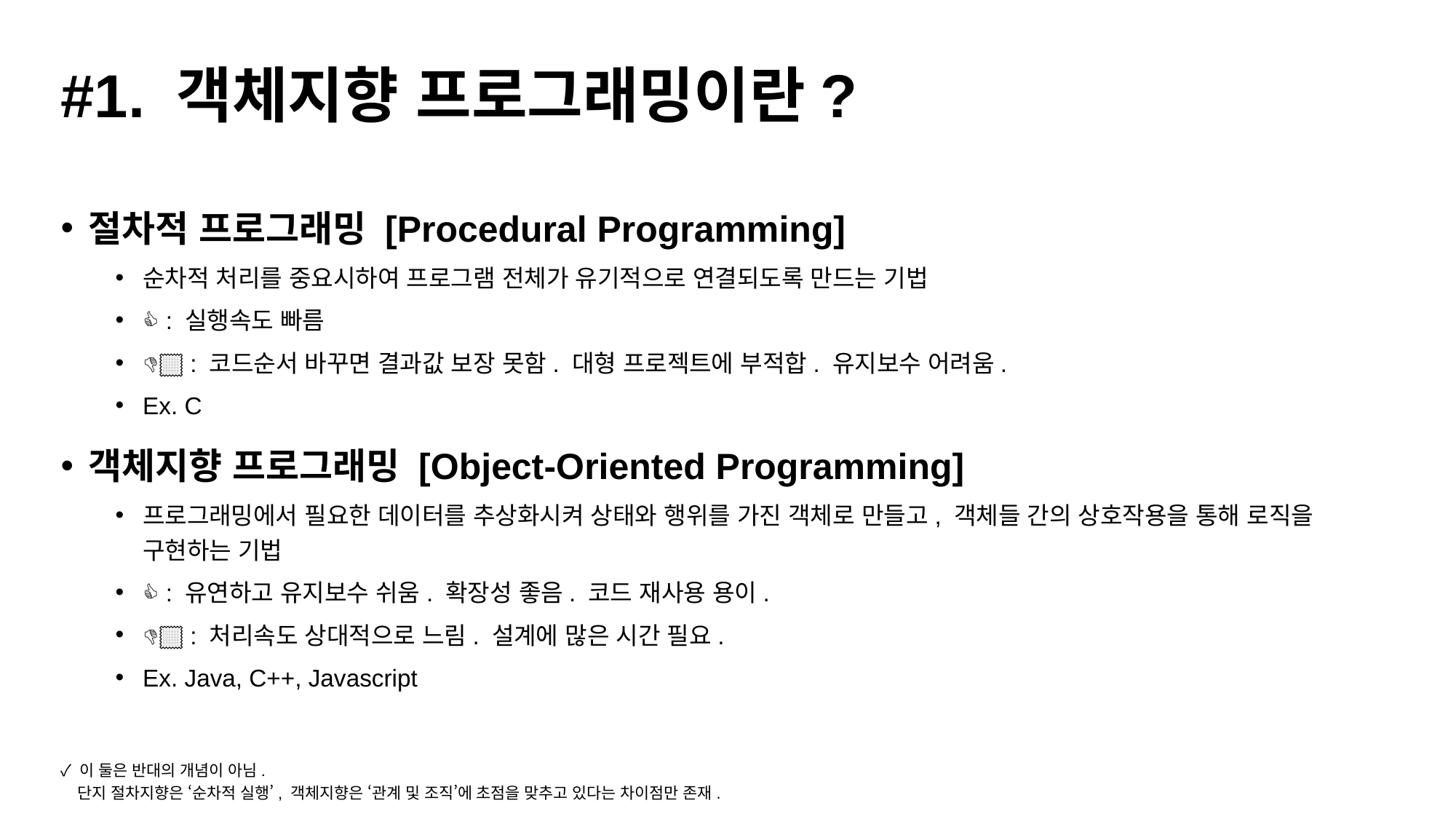

# #1. 객체지향 프로그래밍이란?
절차적 프로그래밍 [Procedural Programming]
순차적 처리를 중요시하여 프로그램 전체가 유기적으로 연결되도록 만드는 기법
👍 : 실행속도 빠름
👎🏻 : 코드순서 바꾸면 결과값 보장 못함. 대형 프로젝트에 부적합. 유지보수 어려움.
Ex. C
객체지향 프로그래밍 [Object-Oriented Programming]
프로그래밍에서 필요한 데이터를 추상화시켜 상태와 행위를 가진 객체로 만들고, 객체들 간의 상호작용을 통해 로직을 구현하는 기법
👍 : 유연하고 유지보수 쉬움. 확장성 좋음. 코드 재사용 용이.
👎🏻 : 처리속도 상대적으로 느림. 설계에 많은 시간 필요.
Ex. Java, C++, Javascript

✓ 이 둘은 반대의 개념이 아님.
   단지 절차지향은 ‘순차적 실행’, 객체지향은 ‘관계 및 조직’에 초점을 맞추고 있다는 차이점만 존재.